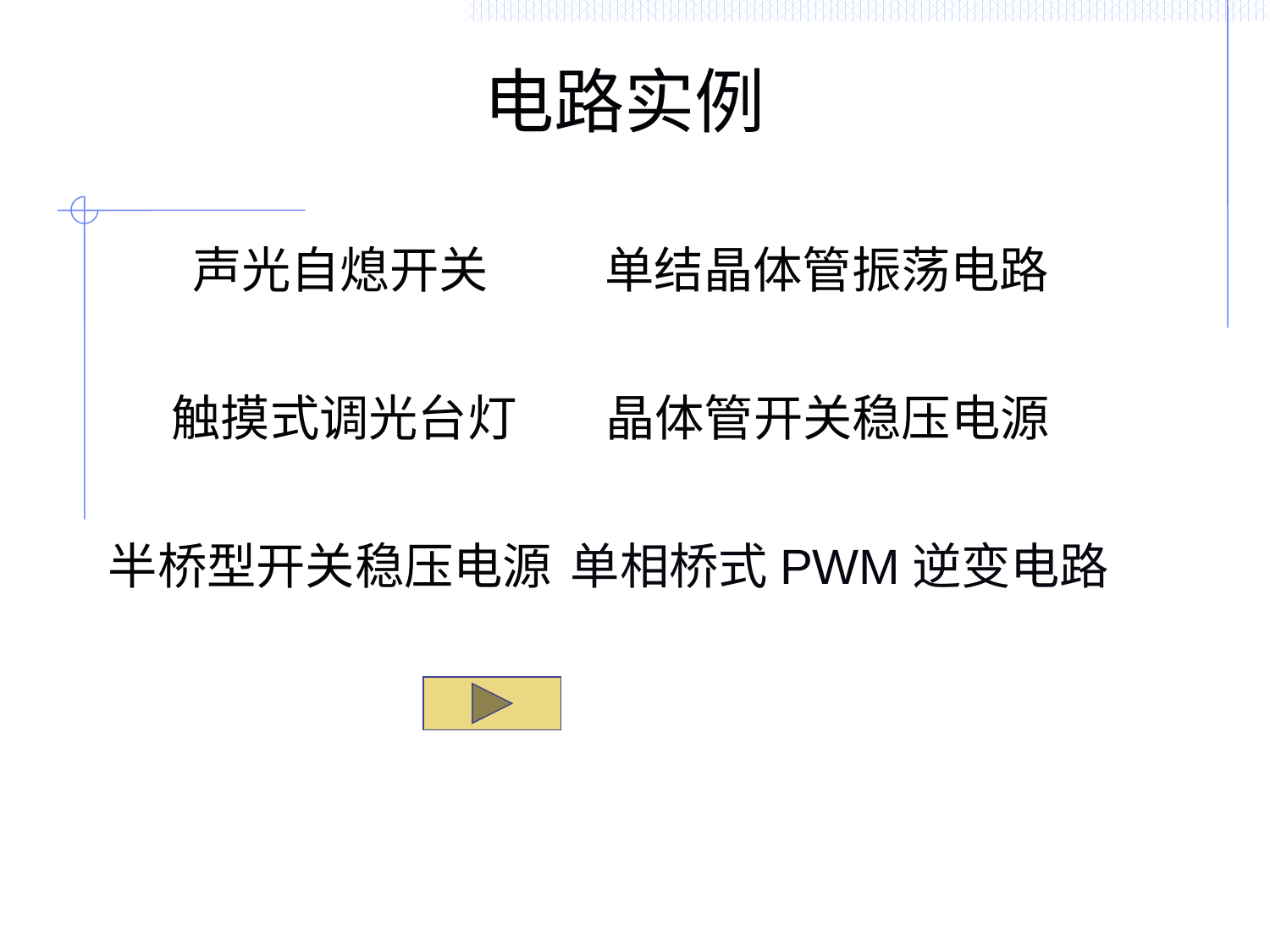

# 电路实例
声光自熄开关
单结晶体管振荡电路
触摸式调光台灯
晶体管开关稳压电源
半桥型开关稳压电源
单相桥式PWM逆变电路